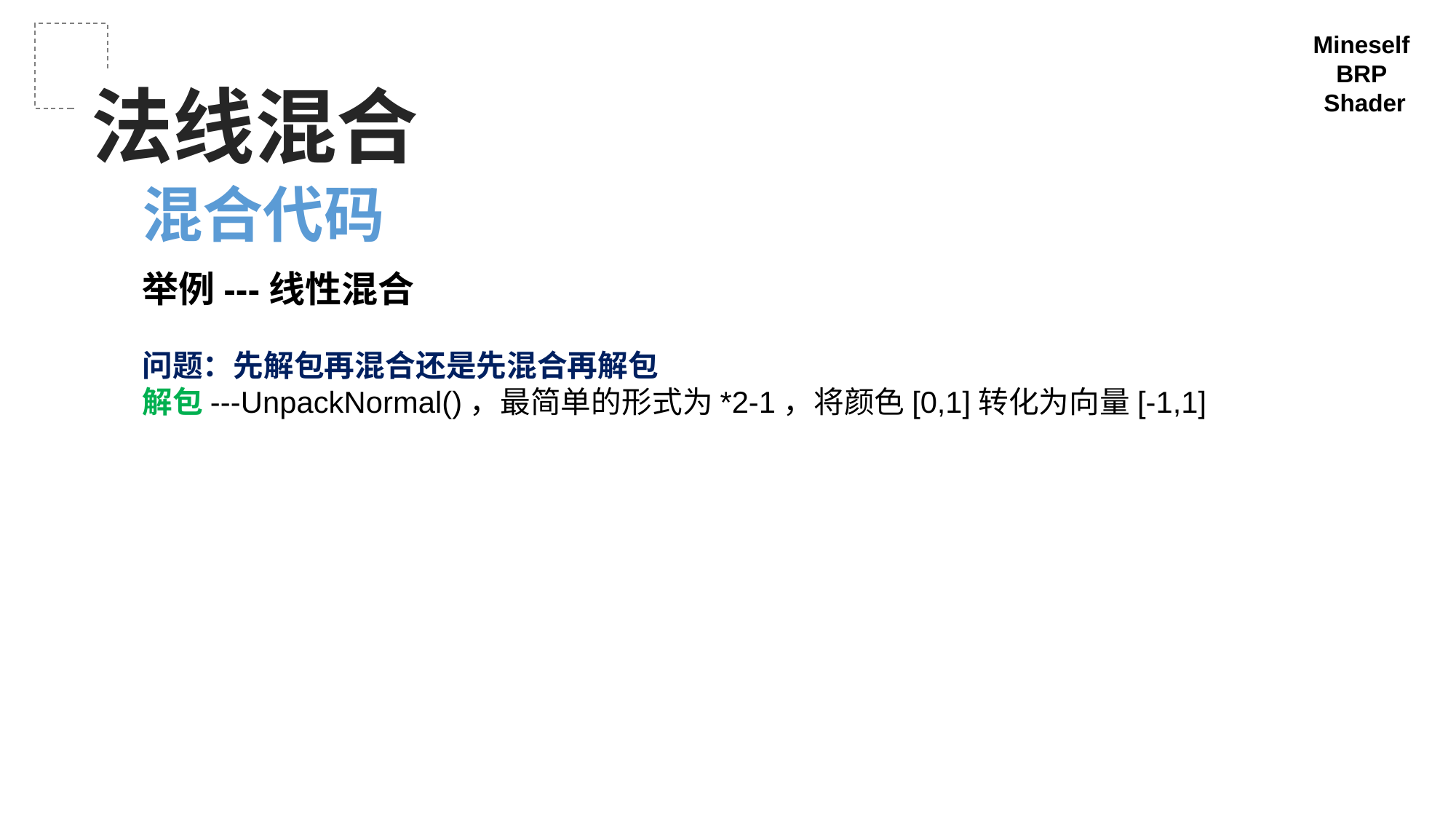

Mineself
BRP
Shader

法线混合
混合代码
举例---线性混合

问题：先解包再混合还是先混合再解包
解包---UnpackNormal()，最简单的形式为*2-1，将颜色[0,1]转化为向量[-1,1]